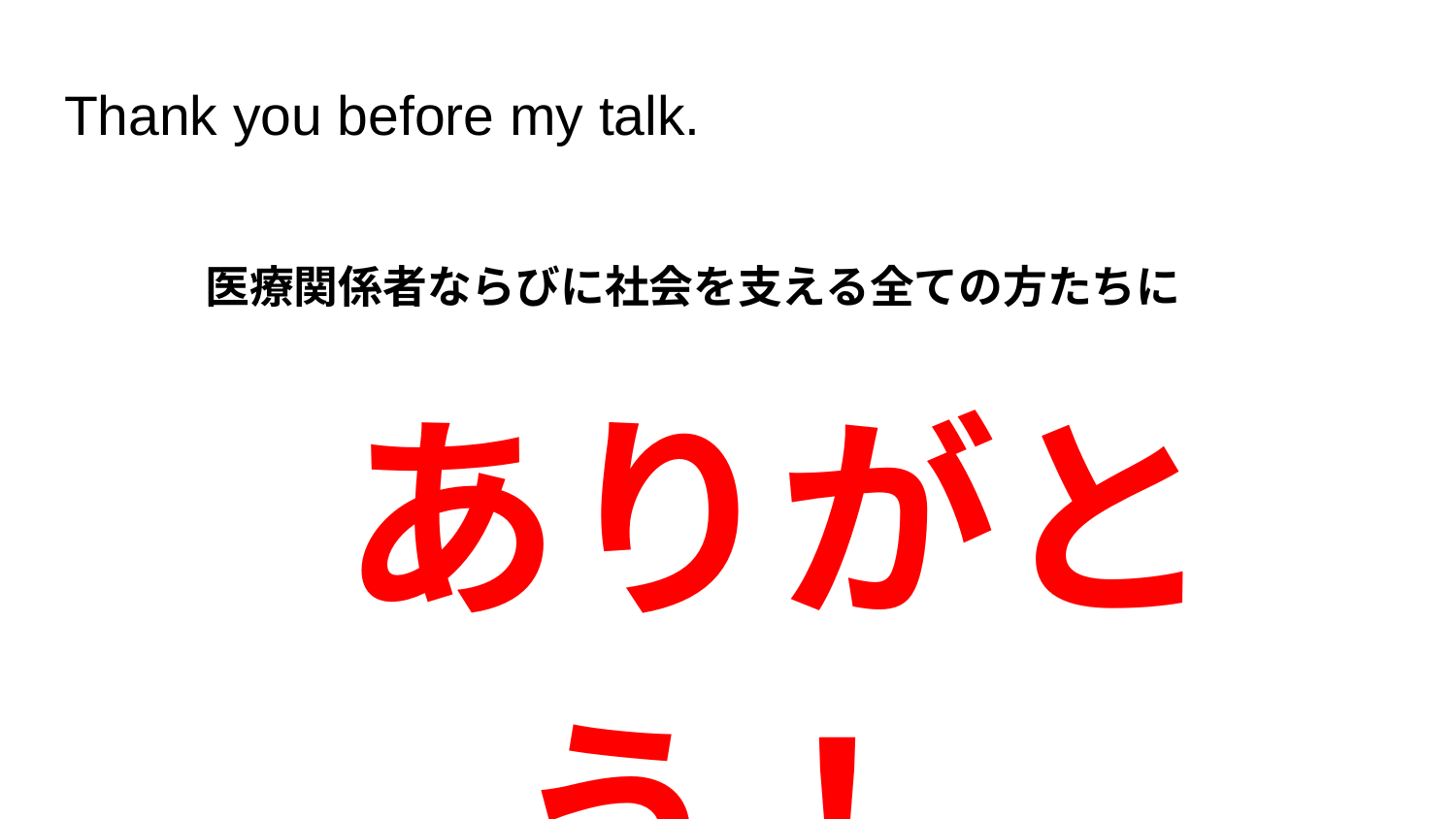

# Thank you before my talk.
医療関係者ならびに社会を支える全ての方たちに
 ありがとう！